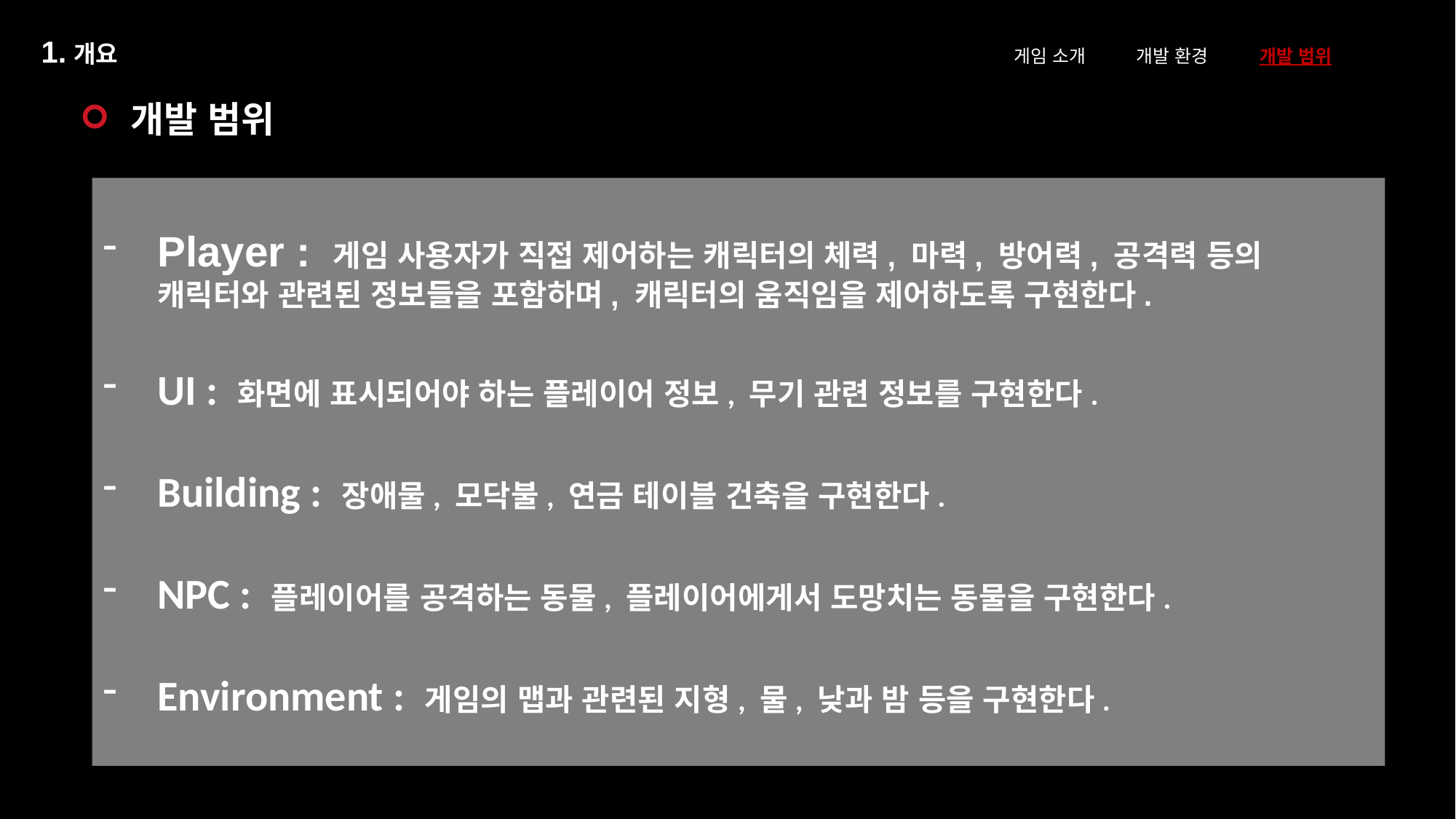

1.개요
게임 소개          개발 환경          개발 범위
개발 범위

Player : 게임 사용자가 직접 제어하는 캐릭터의 체력, 마력, 방어력, 공격력 등의 캐릭터와 관련된 정보들을 포함하며, 캐릭터의 움직임을 제어하도록 구현한다.

UI : 화면에 표시되어야 하는 플레이어 정보, 무기 관련 정보를 구현한다.

Building : 장애물, 모닥불, 연금 테이블 건축을 구현한다.

NPC : 플레이어를 공격하는 동물, 플레이어에게서 도망치는 동물을 구현한다.

Environment : 게임의 맵과 관련된 지형, 물, 낮과 밤 등을 구현한다.